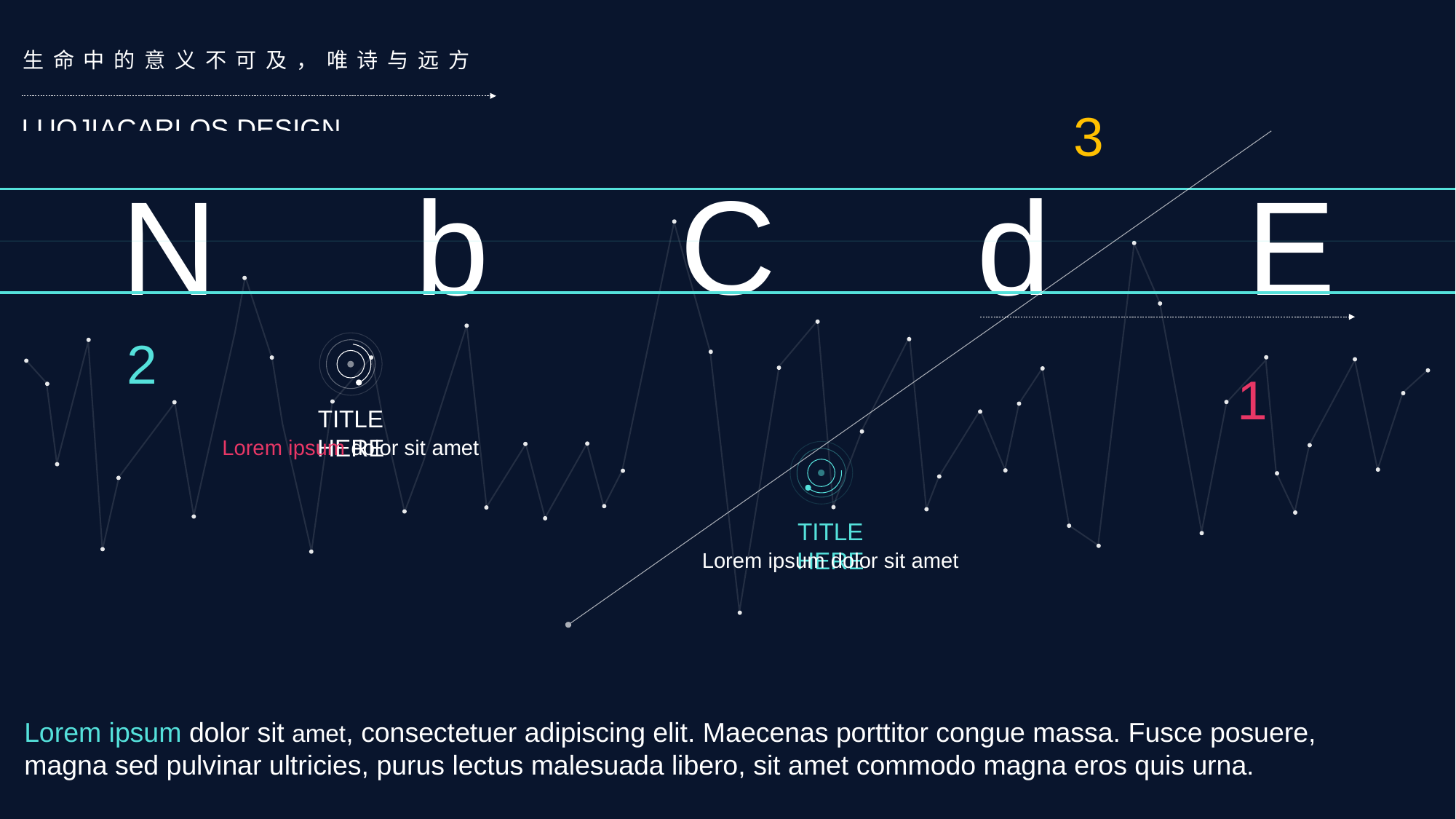

生命中的意义不可及，唯诗与远方
3
LUOJIACARLOS DESIGN

C
b
d
E
N

2

1
TITLE HERE
Lorem ipsum dolor sit amet

TITLE HERE
Lorem ipsum dolor sit amet
Lorem ipsum dolor sit amet, consectetuer adipiscing elit. Maecenas porttitor congue massa. Fusce posuere, magna sed pulvinar ultricies, purus lectus malesuada libero, sit amet commodo magna eros quis urna.